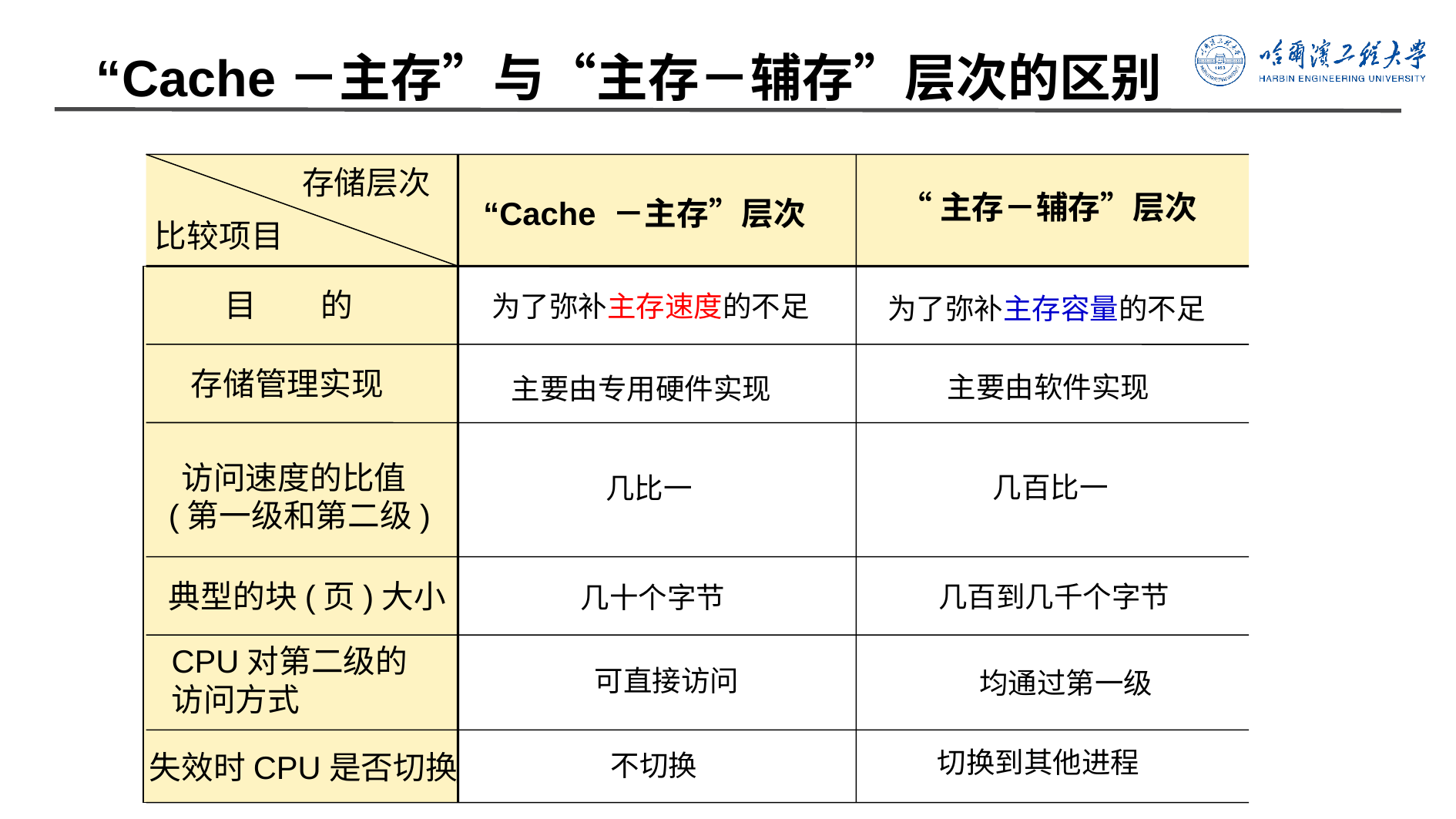

# “Cache－主存”与“主存－辅存”层次的区别

存储层次
“主存－辅存”层次
“Cache －主存”层次
比较项目

目　　的
为了弥补主存速度的不足
为了弥补主存容量的不足

存储管理实现
主要由软件实现
主要由专用硬件实现

 访问速度的比值
(第一级和第二级)
几百比一
几比一

典型的块(页)大小
几百到几千个字节
几十个字节

CPU对第二级的
访问方式
可直接访问
均通过第一级

切换到其他进程
失效时CPU是否切换
不切换